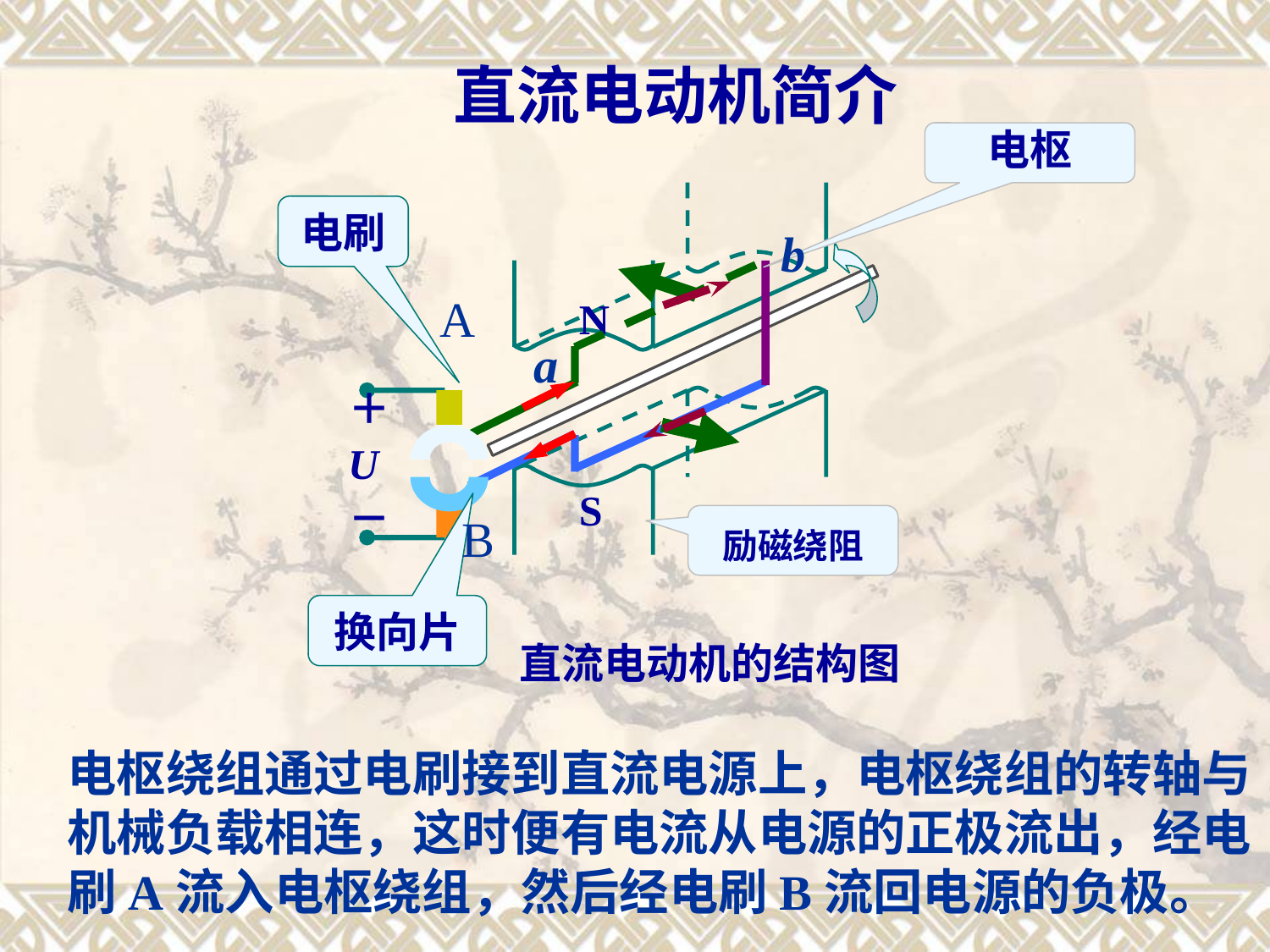

直流电动机简介
电枢

N

S

电刷
b

A

a
＋
U
－

B

励磁绕阻
换向片
直流电动机的结构图
电枢绕组通过电刷接到直流电源上，电枢绕组的转轴与机械负载相连，这时便有电流从电源的正极流出，经电刷A流入电枢绕组，然后经电刷B流回电源的负极。
8